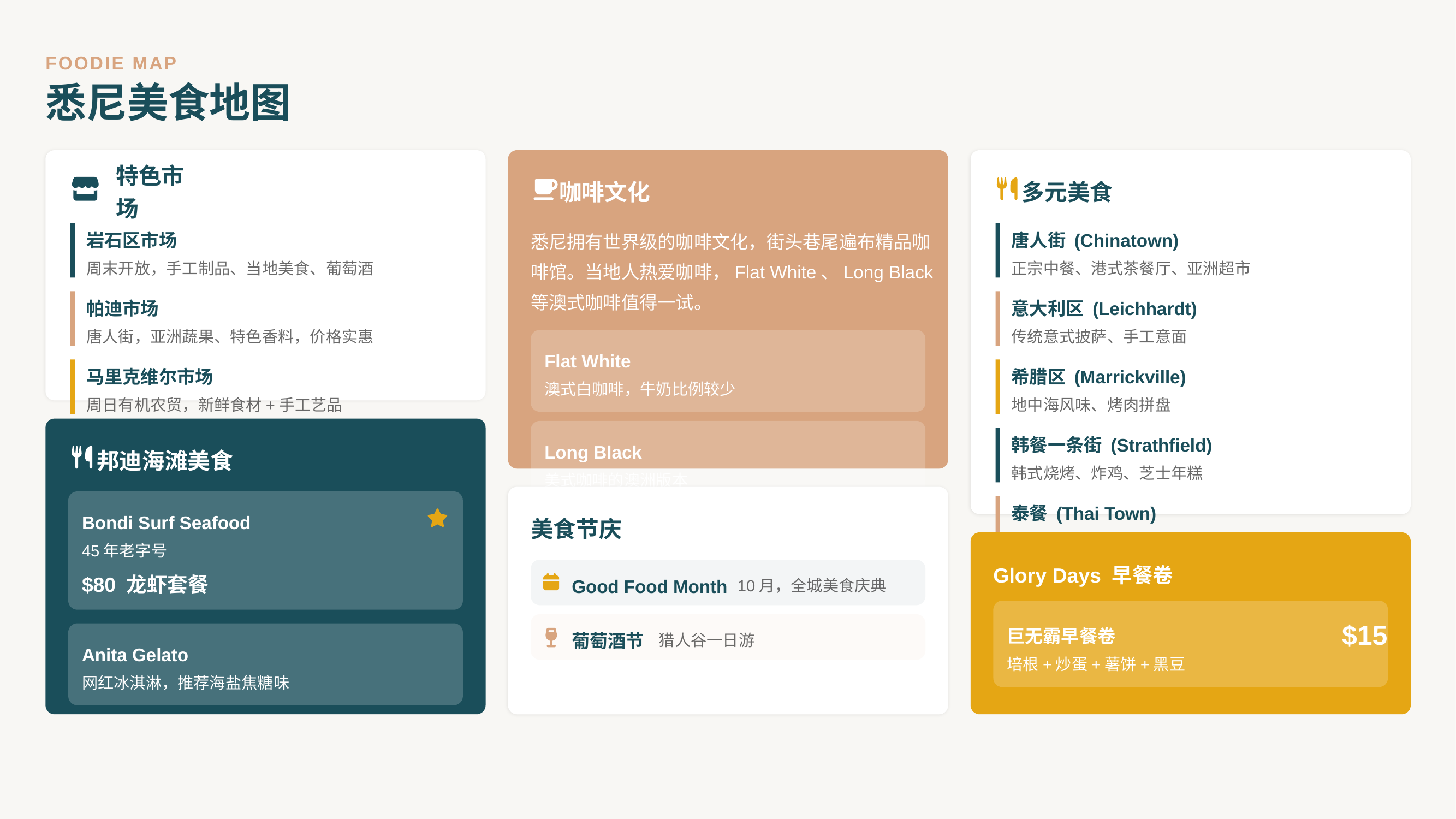

FOODIE MAP
悉尼美食地图

特色市场
咖啡文化
多元美食

岩石区市场
悉尼拥有世界级的咖啡文化，街头巷尾遍布精品咖啡馆。当地人热爱咖啡，Flat White、Long Black等澳式咖啡值得一试。

唐人街 (Chinatown)
周末开放，手工制品、当地美食、葡萄酒
正宗中餐、港式茶餐厅、亚洲超市

帕迪市场

意大利区 (Leichhardt)
唐人街，亚洲蔬果、特色香料，价格实惠
传统意式披萨、手工意面

Flat White

马里克维尔市场

希腊区 (Marrickville)
澳式白咖啡，牛奶比例较少
周日有机农贸，新鲜食材+手工艺品
地中海风味、烤肉拼盘

韩餐一条街 (Strathfield)
Long Black
邦迪海滩美食

韩式烧烤、炸鸡、芝士年糕
美式咖啡的澳洲版本

泰餐 (Thai Town)
Bondi Surf Seafood

美食节庆
正宗泰国菜，香料丰富

45年老字号
Glory Days 早餐卷

$80 龙虾套餐
Good Food Month
10月，全城美食庆典

$15
巨无霸早餐卷

葡萄酒节
猎人谷一日游

Anita Gelato
培根+炒蛋+薯饼+黑豆
网红冰淇淋，推荐海盐焦糖味